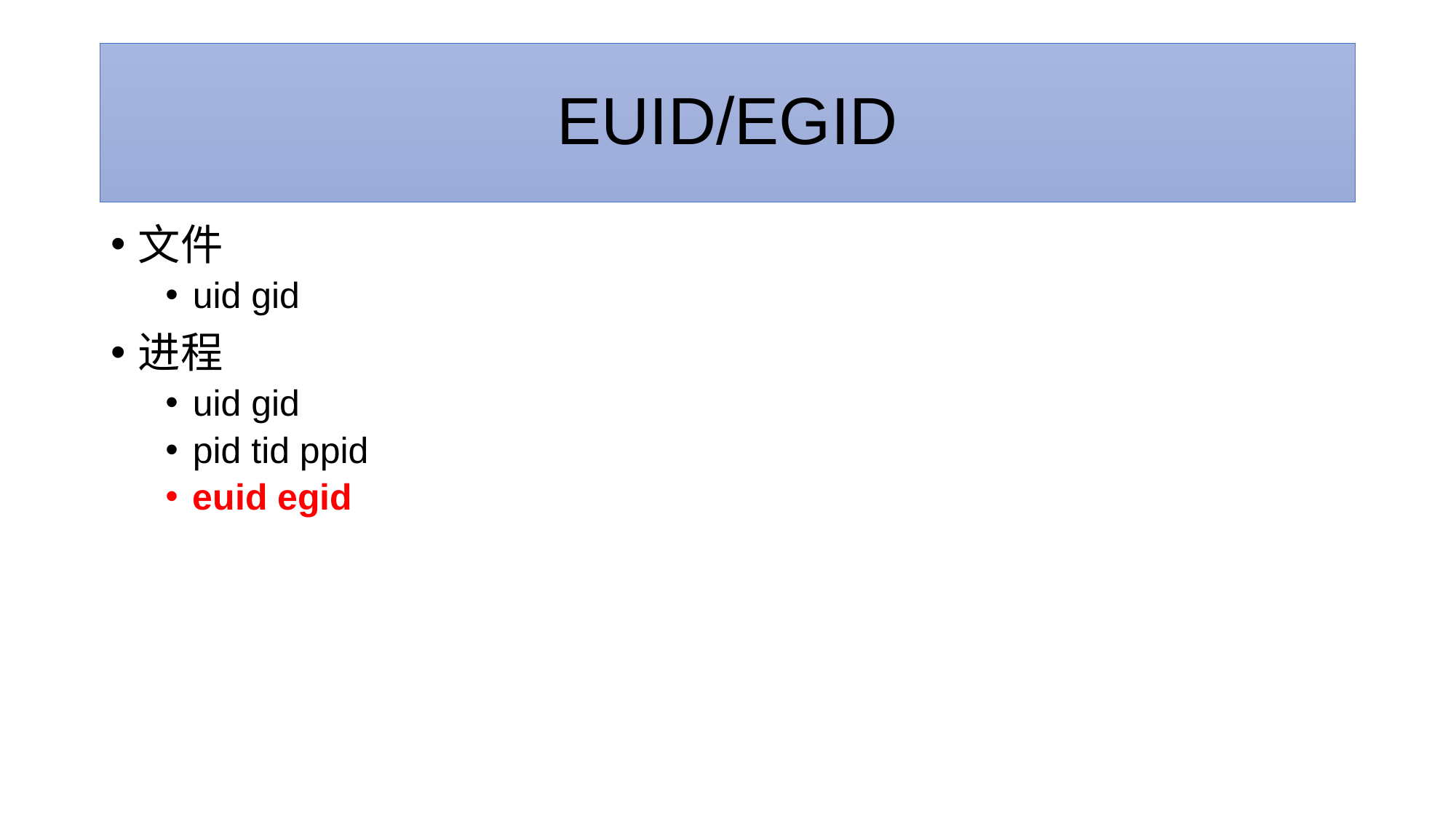

# EUID/EGID
文件
uid gid
进程
uid gid
pid tid ppid
euid egid